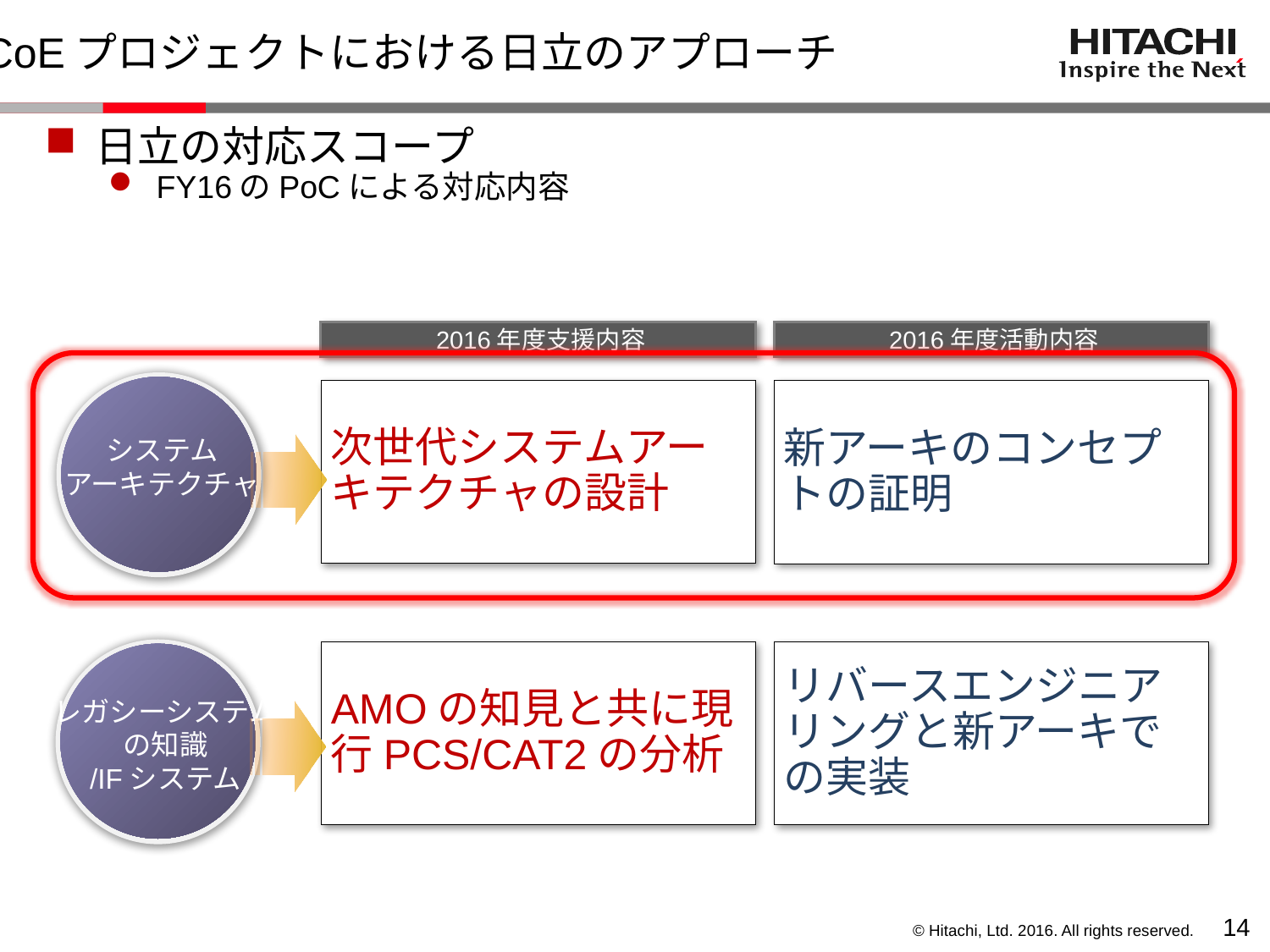

CoEプロジェクトにおける日立のアプローチ
日立の対応スコープ
FY16のPoCによる対応内容
2016年度支援内容
2016年度活動内容

次世代システムアーキテクチャの設計
新アーキのコンセプトの証明
システム
アーキテクチャ

リバースエンジニアリングと新アーキでの実装
AMOの知見と共に現行PCS/CAT2の分析

レガシーシステム
の知識
/IFシステム

14